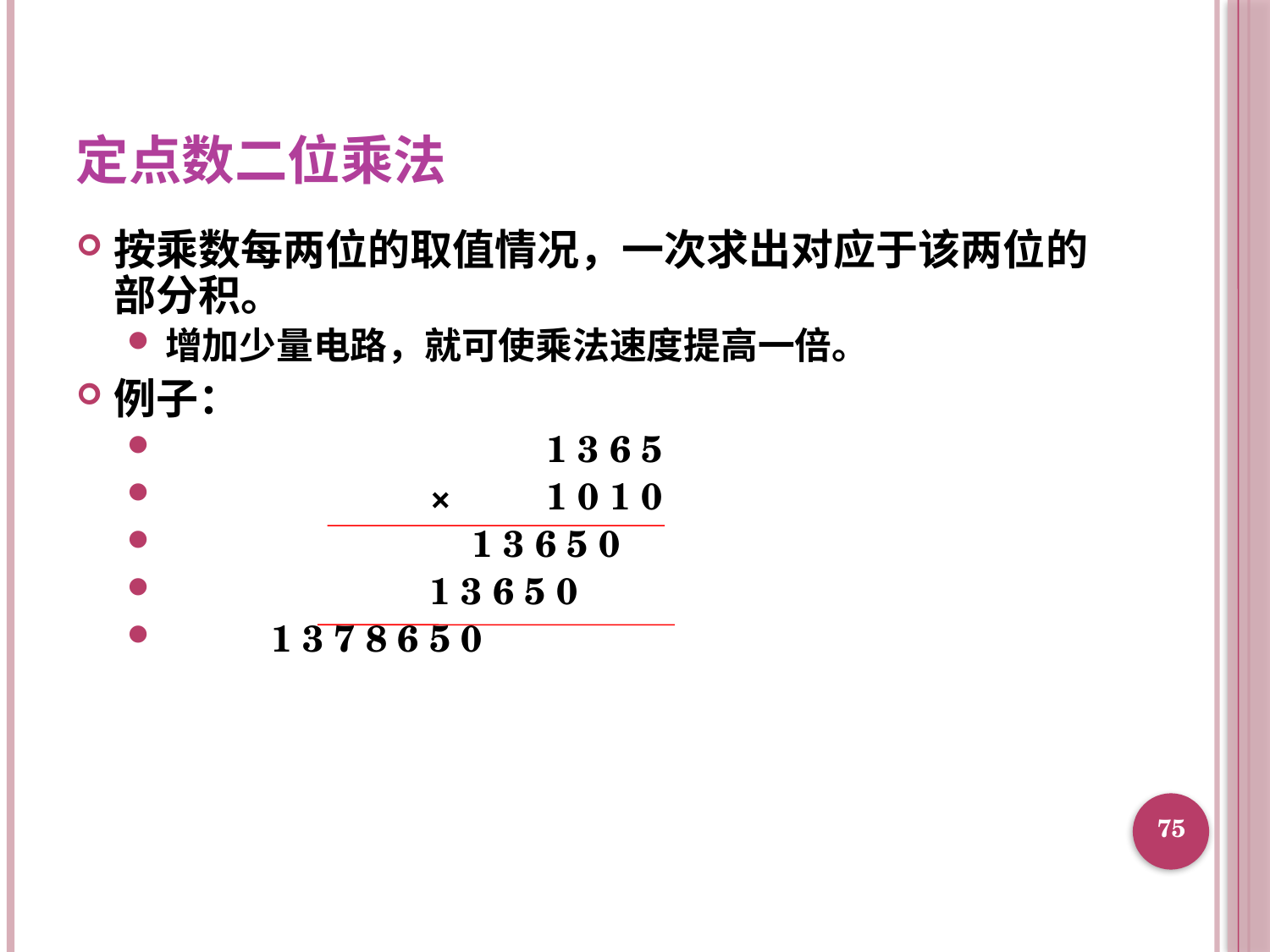

# 定点数二位乘法
按乘数每两位的取值情况，一次求出对应于该两位的部分积。
增加少量电路，就可使乘法速度提高一倍。
例子：
 			1 3 6 5
 		 × 	1 0 1 0
 		     1 3 6 5 0
 		 1 3 6 5 0
          1 3 7 8 6 5 0

75